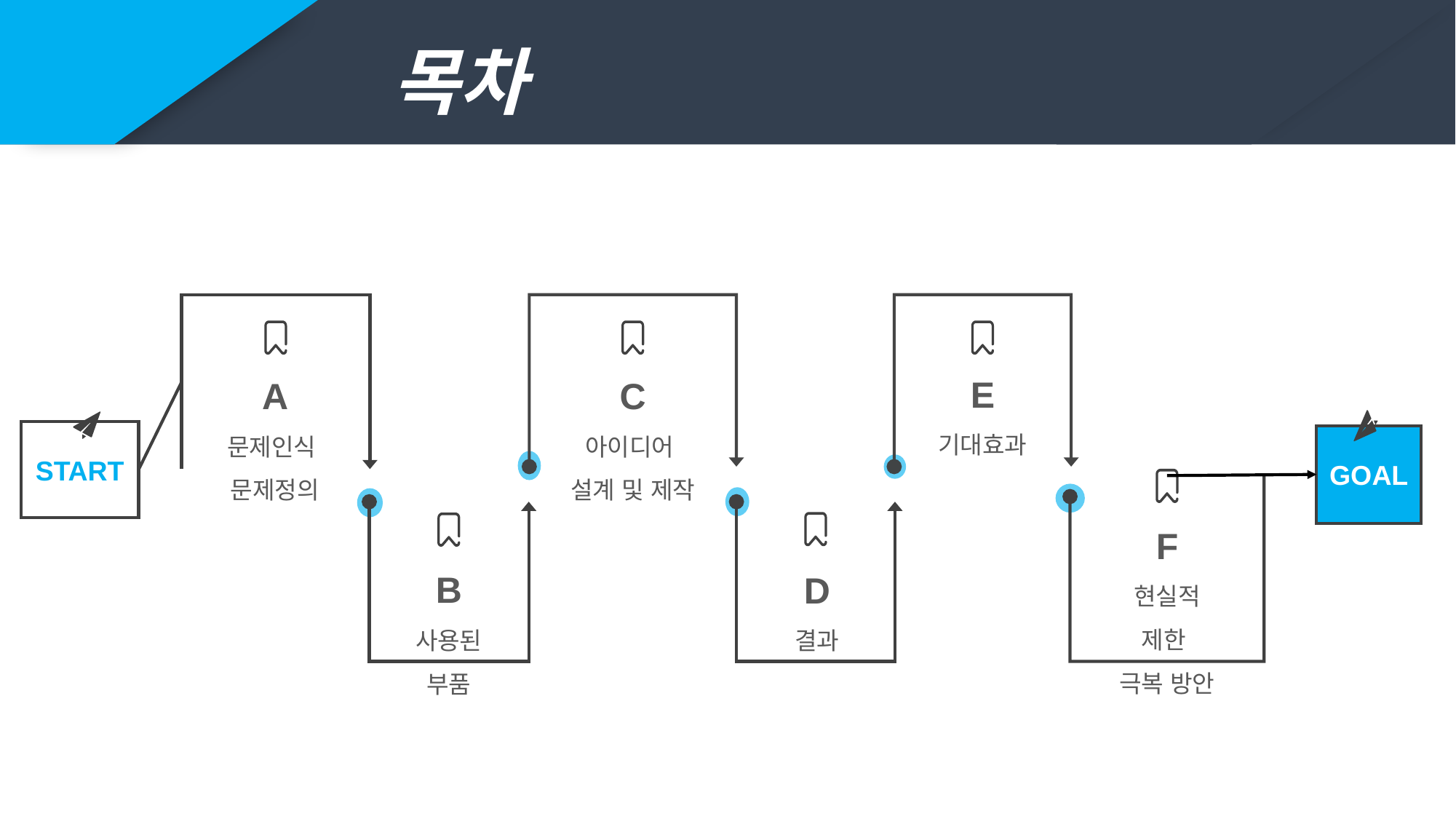

목차

C
아이디어
설계 및 제작

E
기대효과

A
문제인식
문제정의

GOAL

START

F
현실적 제한
극복 방안

B
사용된 부품
D
결과